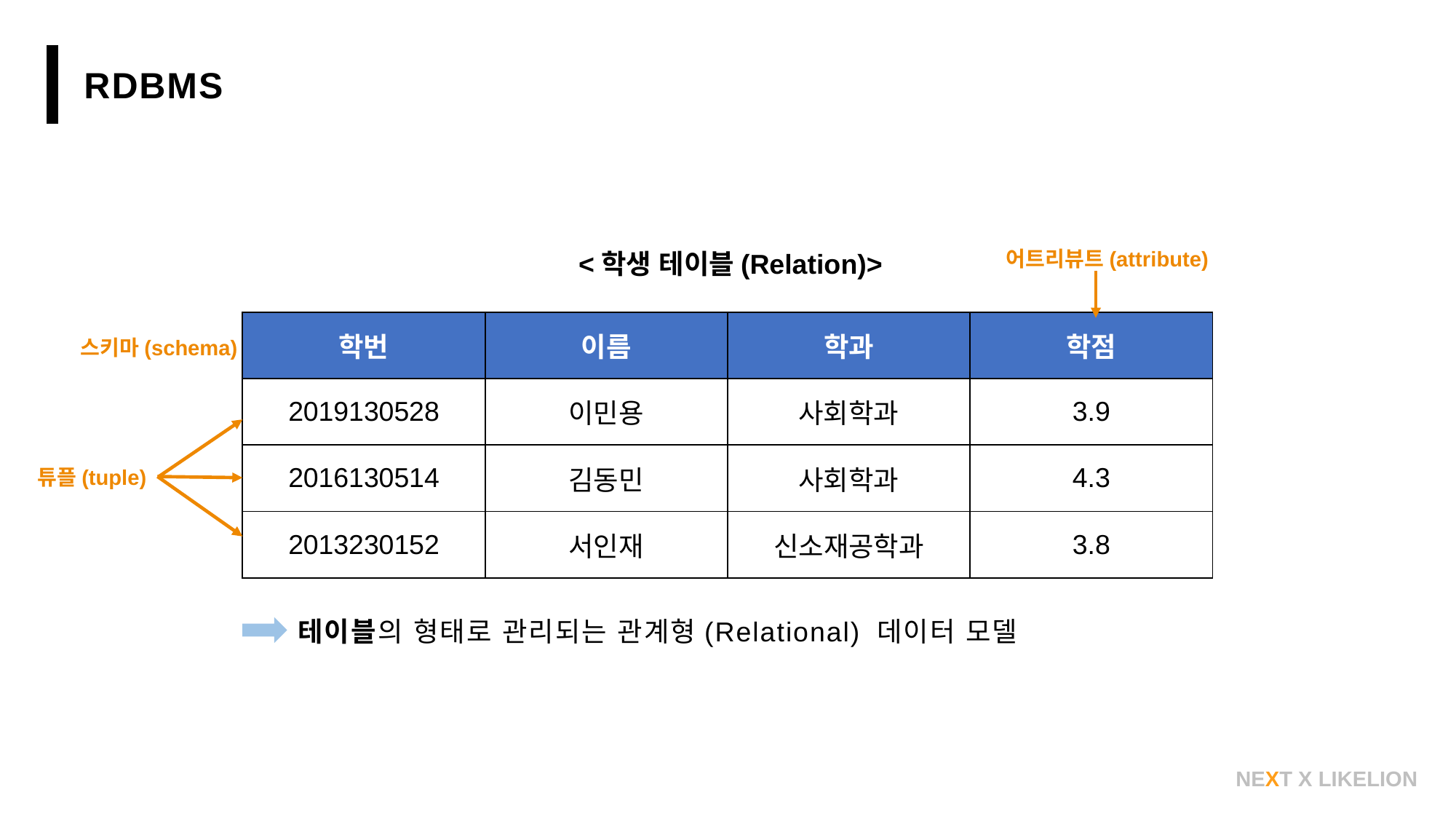

RDBMS
어트리뷰트(attribute)
스키마(schema)
튜플(tuple)
<학생 테이블(Relation)>
| 학번 | 이름 | 학과 | 학점 |
| --- | --- | --- | --- |
| 2019130528 | 이민용 | 사회학과 | 3.9 |
| 2016130514 | 김동민 | 사회학과 | 4.3 |
| 2013230152 | 서인재 | 신소재공학과 | 3.8 |
테이블의 형태로 관리되는 관계형(Relational) 데이터 모델

NEXT X LIKELION